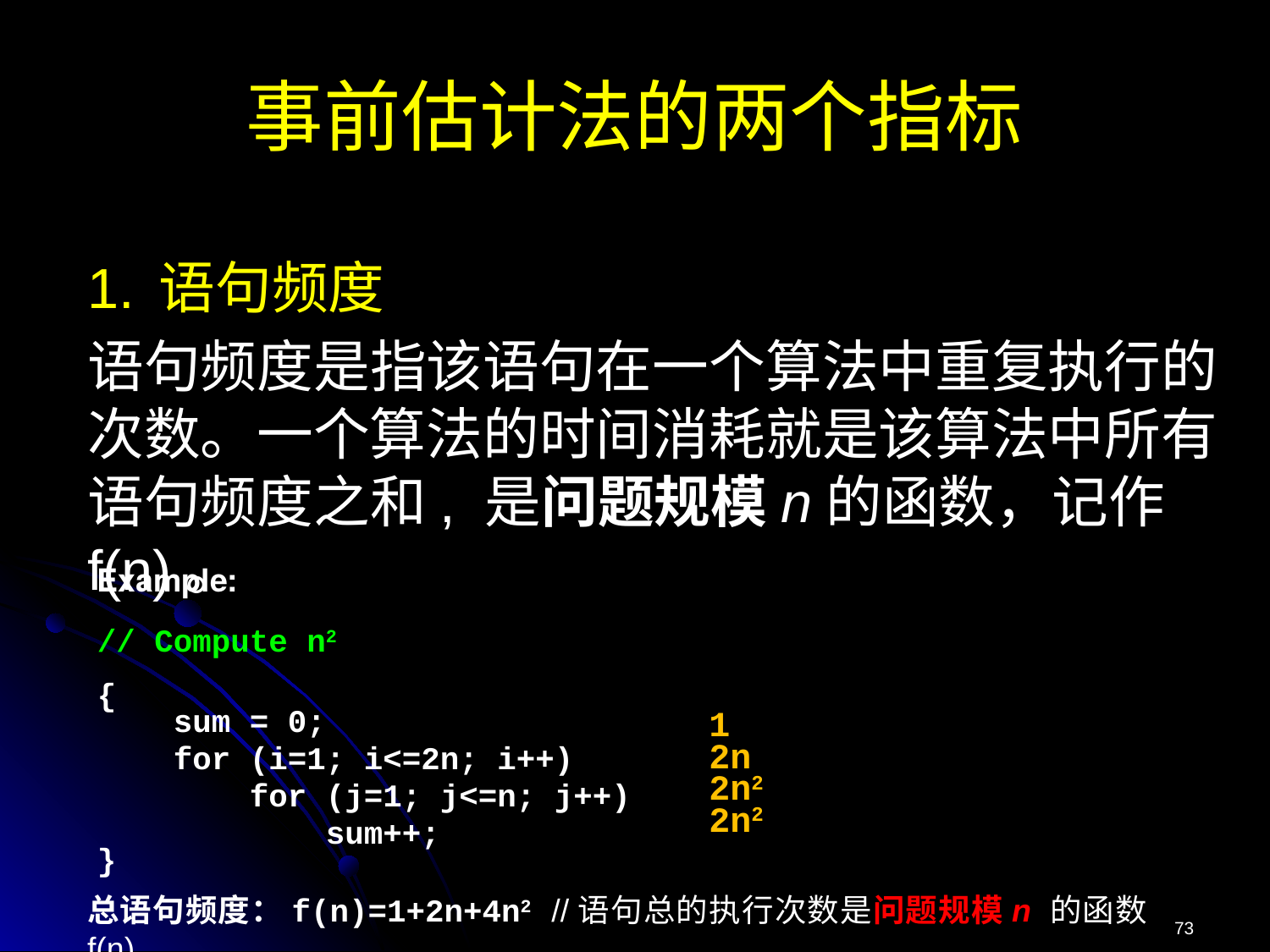

事前估计法的两个指标
语句频度
语句频度是指该语句在一个算法中重复执行的次数。一个算法的时间消耗就是该算法中所有语句频度之和, 是问题规模n的函数，记作 f(n)。
Example:

// Compute n2

{
    sum = 0;
    for (i=1; i<=2n; i++)
        for (j=1; j<=n; j++)
            sum++;
}

1
2n
2n2
2n2

总语句频度：f(n)=1+2n+4n2 //语句总的执行次数是问题规模n 的函数f(n)

73